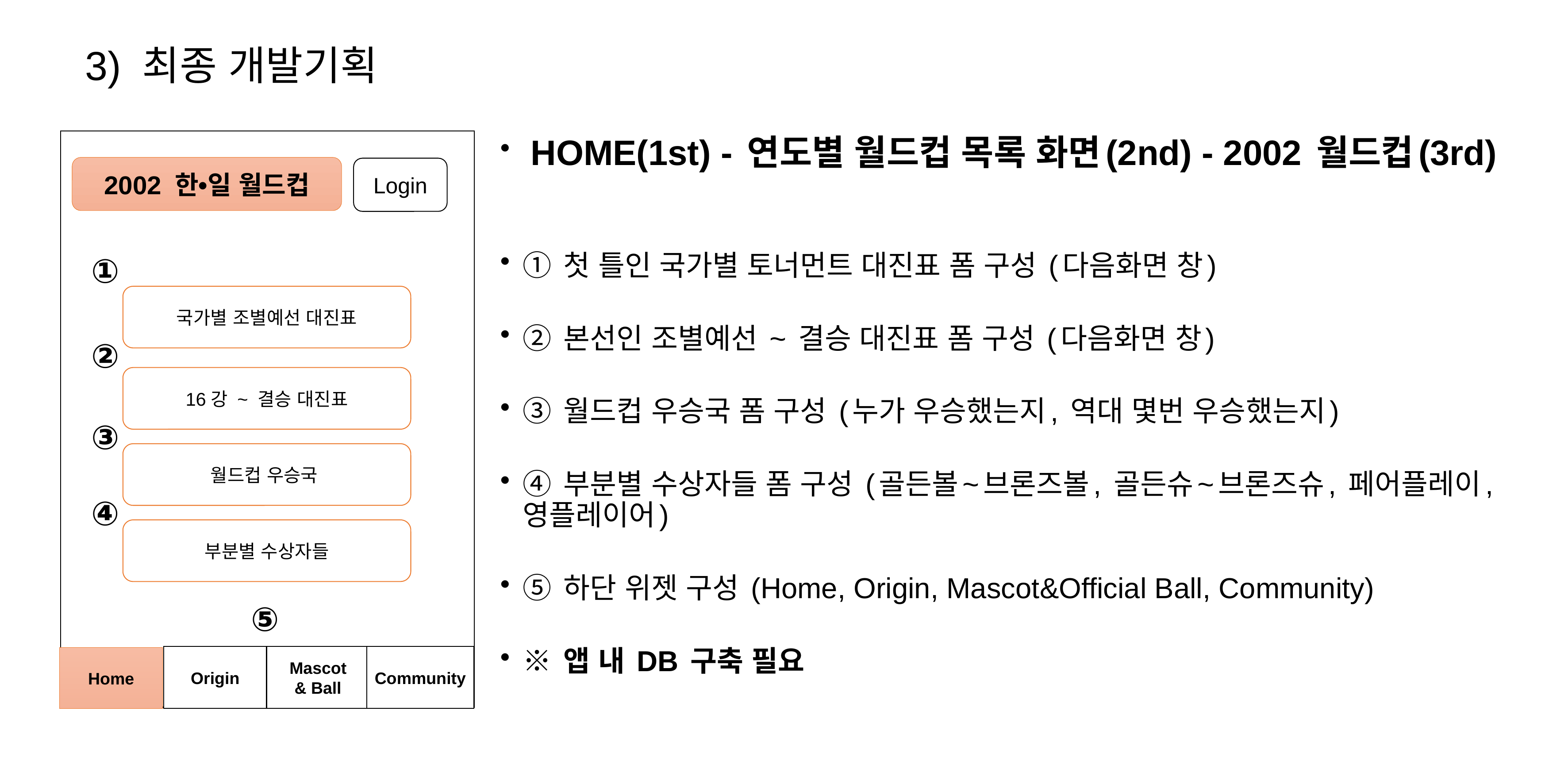

# 3) 최종 개발기획

 HOME(1st) - 연도별 월드컵 목록 화면(2nd) - 2002 월드컵(3rd)

① 첫 틀인 국가별 토너먼트 대진표 폼 구성 (다음화면 창)

② 본선인 조별예선 ~ 결승 대진표 폼 구성 (다음화면 창)

③ 월드컵 우승국 폼 구성 (누가 우승했는지, 역대 몇번 우승했는지)

④ 부분별 수상자들 폼 구성 (골든볼~브론즈볼, 골든슈~브론즈슈, 페어플레이, 영플레이어)

⑤ 하단 위젯 구성 (Home, Origin, Mascot&Official Ball, Community)

※ 앱 내 DB 구축 필요

2002 한•일 월드컵
Login
①
국가별 조별예선 대진표

②
16강 ~ 결승 대진표
③
월드컵 우승국
④
부분별 수상자들
⑤
Origin
Mascot
& Ball
Community
Home